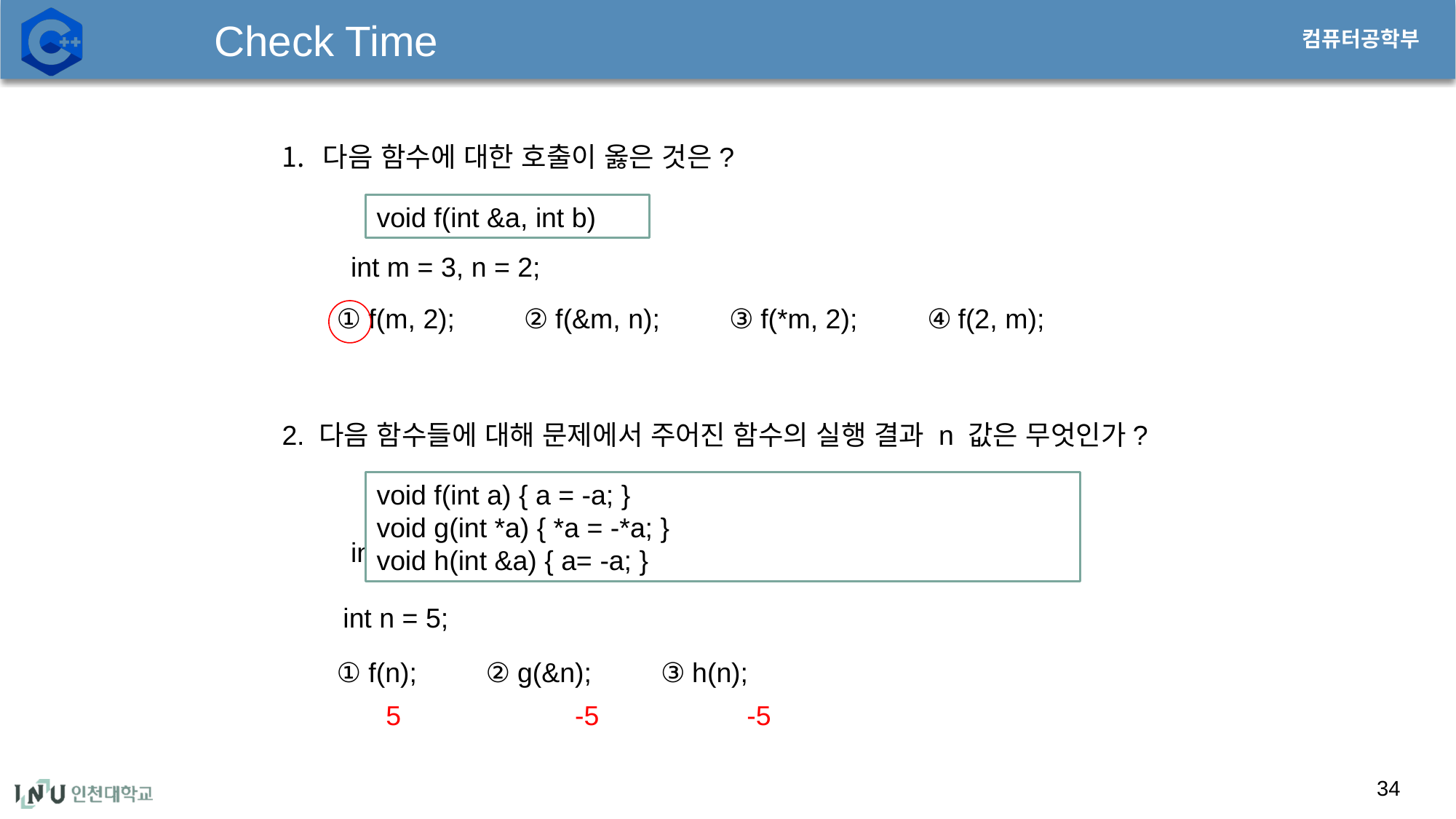

# Check Time
다음 함수에 대한 호출이 옳은 것은?

         int m = 3, n = 2;

① f(m, 2);         ② f(&m, n);         ③ f(*m, 2);         ④ f(2, m);
void f(int &a, int b)

2. 다음 함수들에 대해 문제에서 주어진 함수의 실행 결과 n 값은 무엇인가?

         int m = 3, n = 2;

        int n = 5;

① f(n);         ② g(&n);         ③ h(n);
void f(int a) { a = -a; }
void g(int *a) { *a = -*a; }
void h(int &a) { a= -a; }
5
-5
-5